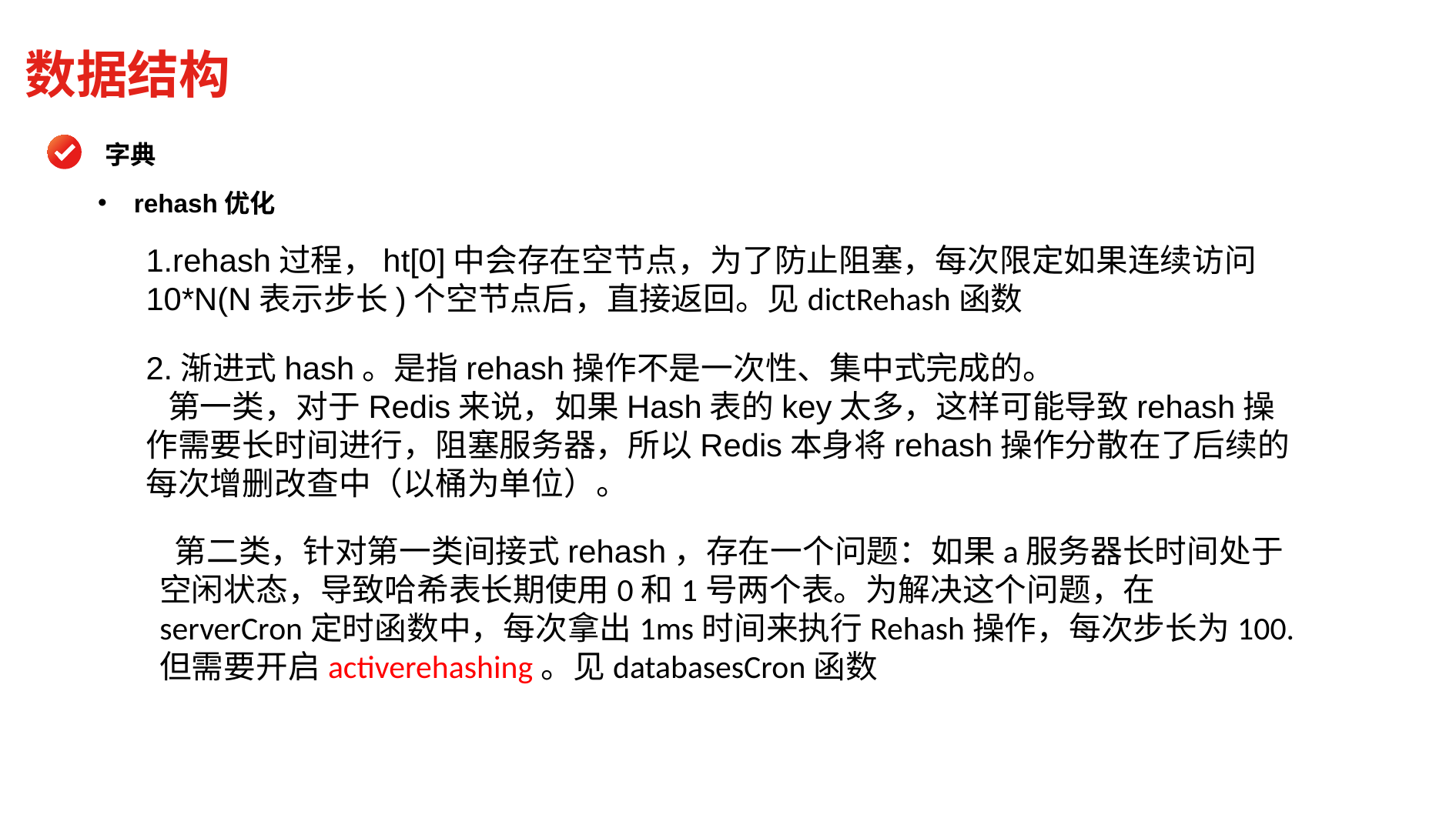

数据结构
字典

rehash优化
1.rehash过程，ht[0]中会存在空节点，为了防止阻塞，每次限定如果连续访问10*N(N表示步长)个空节点后，直接返回。见dictRehash函数
2.渐进式hash。是指rehash操作不是一次性、集中式完成的。
  第一类，对于Redis来说，如果Hash表的key太多，这样可能导致rehash操作需要长时间进行，阻塞服务器，所以Redis本身将rehash操作分散在了后续的每次增删改查中（以桶为单位）。
 第二类，针对第一类间接式rehash，存在一个问题：如果a服务器长时间处于空闲状态，导致哈希表长期使用0和1号两个表。为解决这个问题，在serverCron定时函数中，每次拿出1ms时间来执行Rehash操作，每次步长为100.但需要开启activerehashing。见databasesCron函数